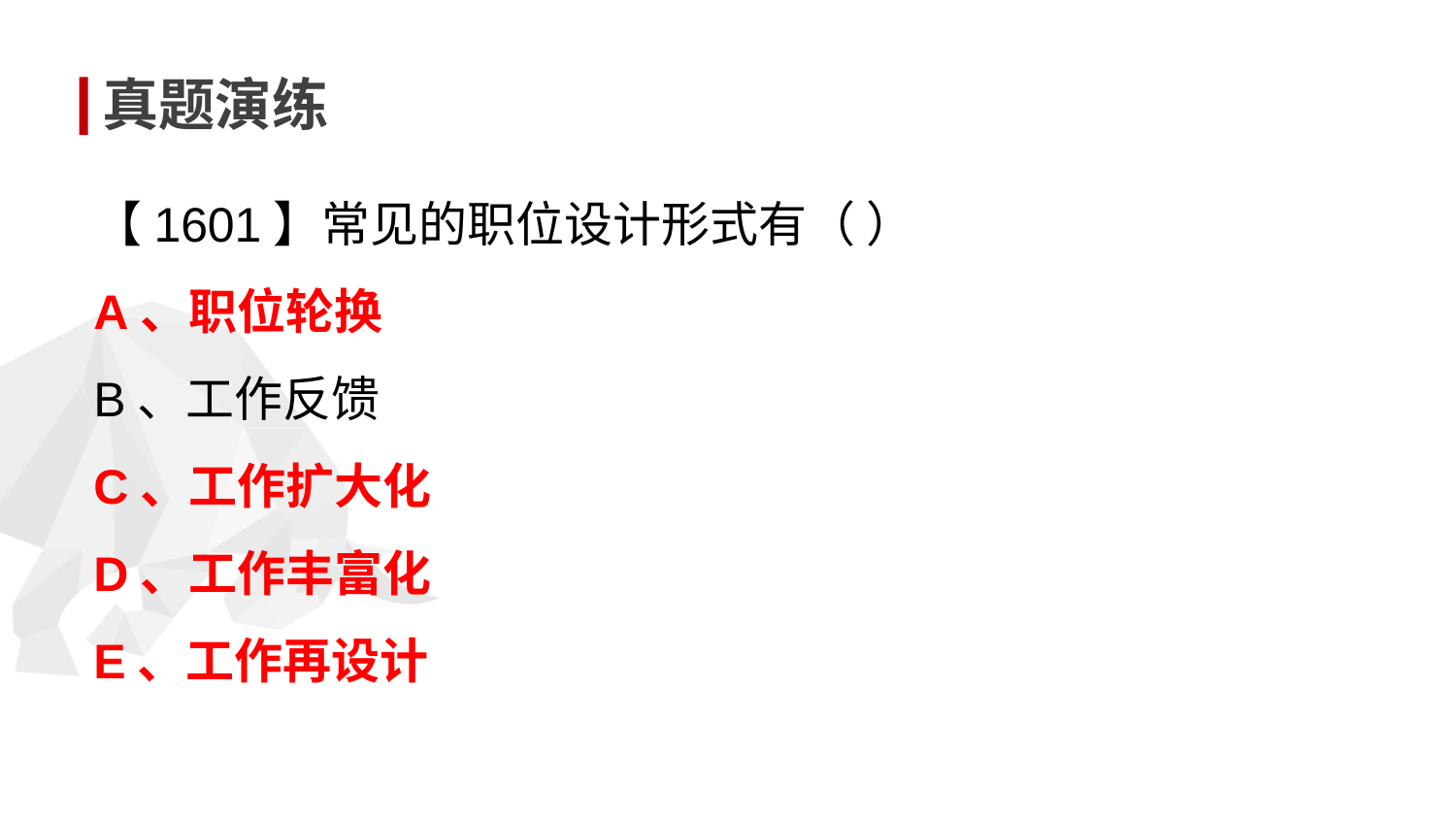

真题演练
【1601】常见的职位设计形式有（ ）
A、职位轮换
B、工作反馈
C、工作扩大化
D、工作丰富化
E、工作再设计